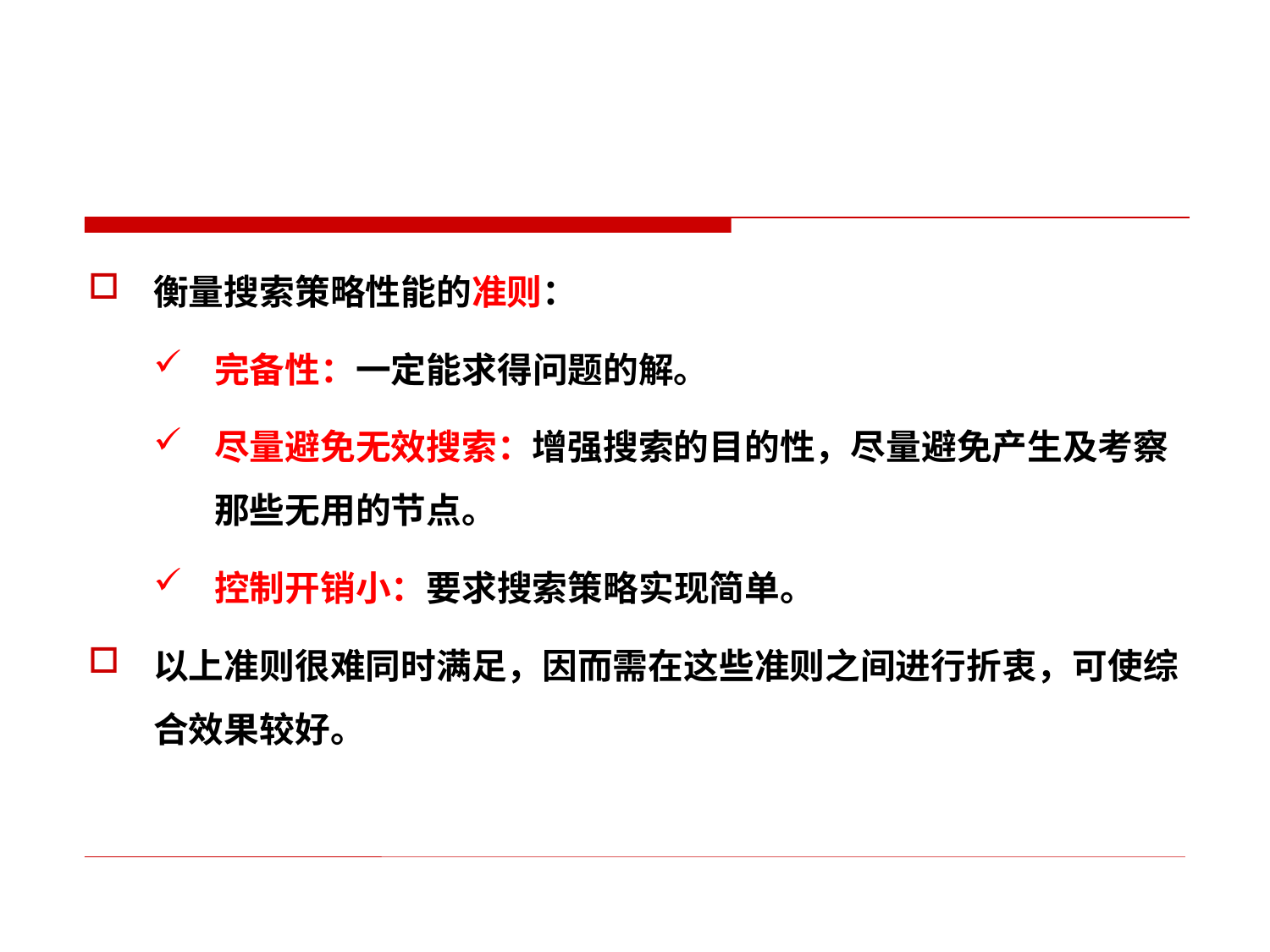

衡量搜索策略性能的准则：
完备性：一定能求得问题的解。
尽量避免无效搜索：增强搜索的目的性，尽量避免产生及考察那些无用的节点。
控制开销小：要求搜索策略实现简单。
以上准则很难同时满足，因而需在这些准则之间进行折衷，可使综合效果较好。